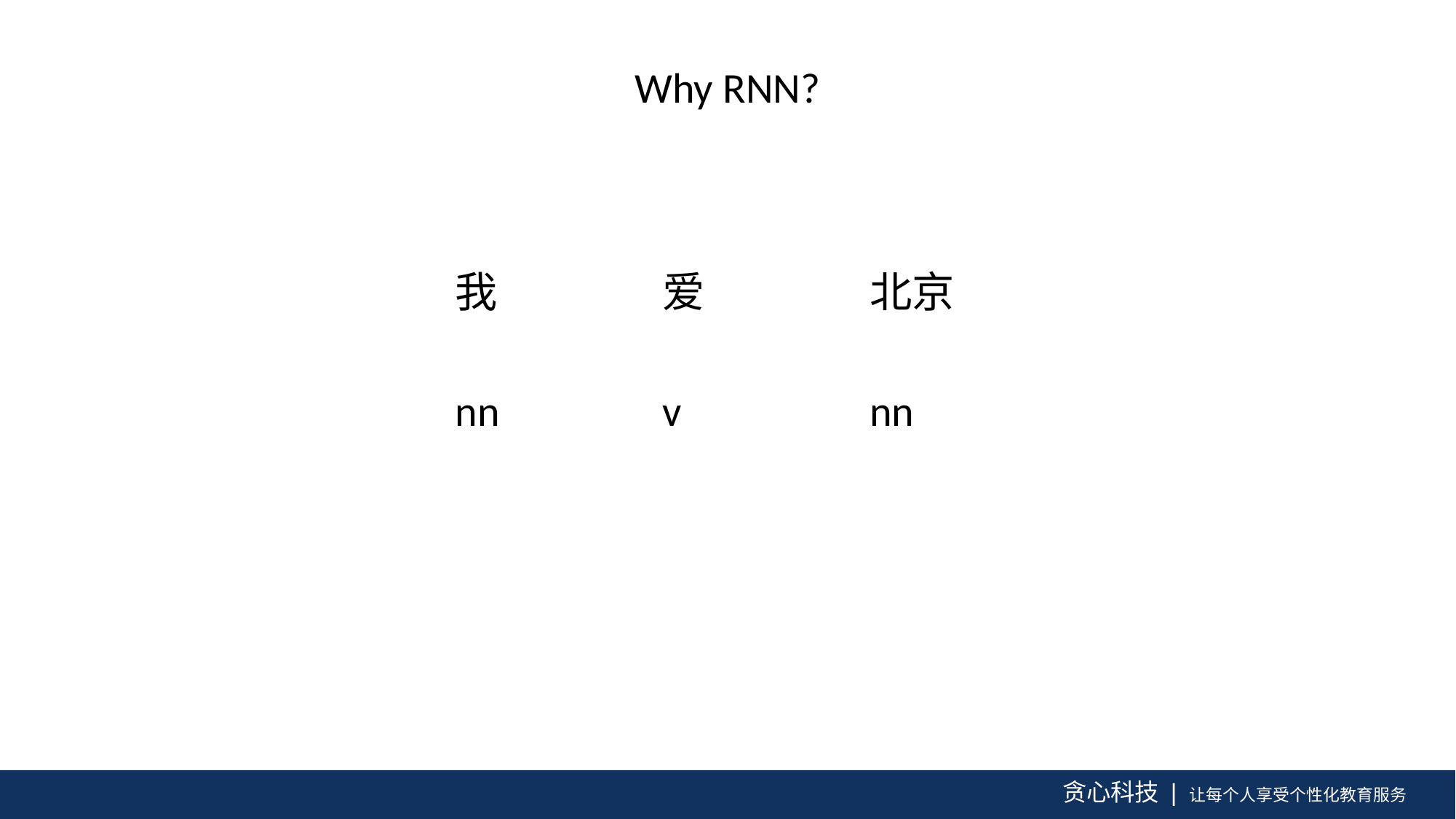

Why RNN?
我
爱
北京
nn
v
nn